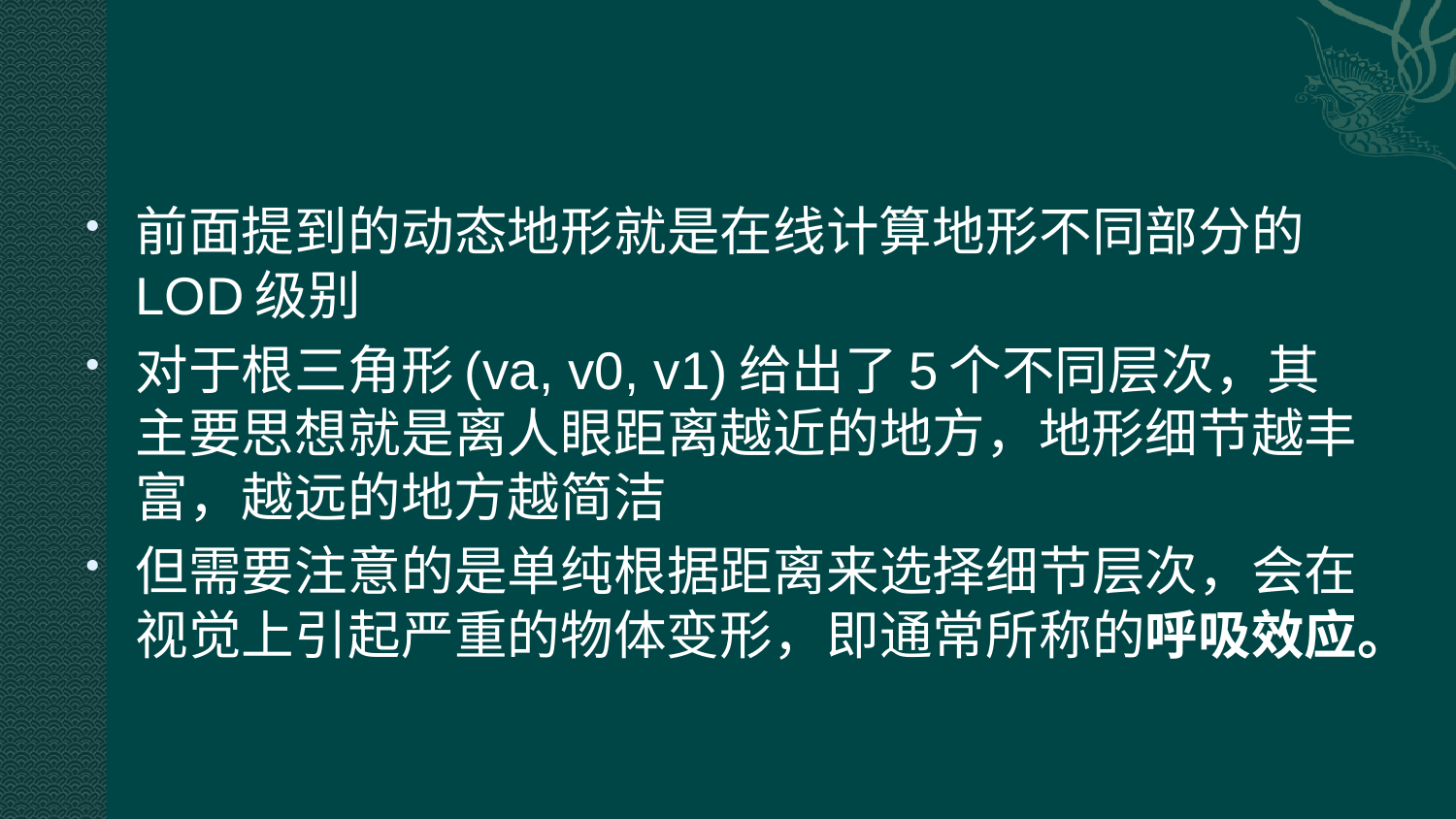

#
前面提到的动态地形就是在线计算地形不同部分的LOD级别
对于根三角形(va, v0, v1)给出了5个不同层次，其主要思想就是离人眼距离越近的地方，地形细节越丰富，越远的地方越简洁
但需要注意的是单纯根据距离来选择细节层次，会在视觉上引起严重的物体变形，即通常所称的呼吸效应。